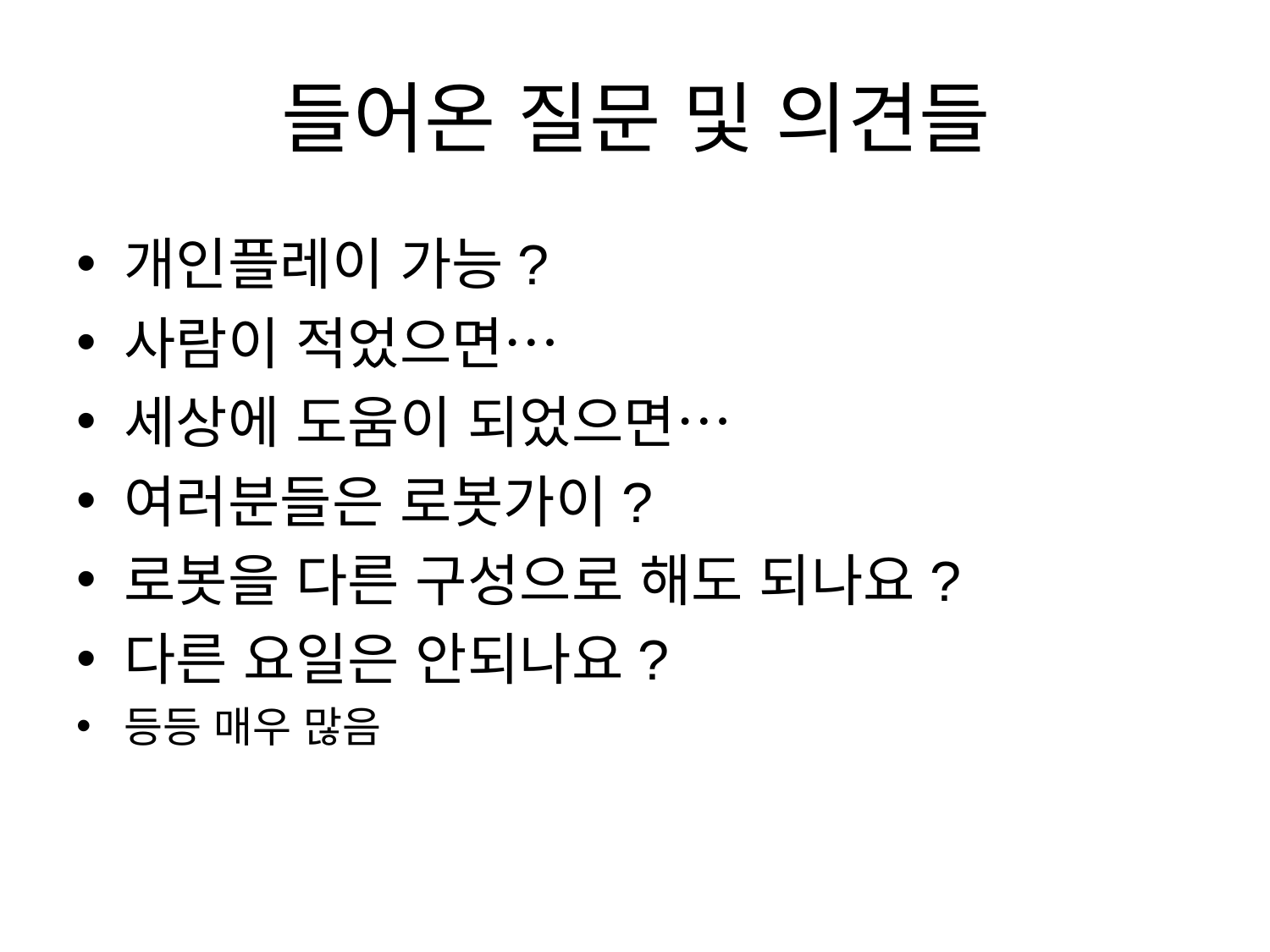

# 들어온 질문 및 의견들
개인플레이 가능?
사람이 적었으면…
세상에 도움이 되었으면…
여러분들은 로봇가이?
로봇을 다른 구성으로 해도 되나요?
다른 요일은 안되나요?
등등 매우 많음